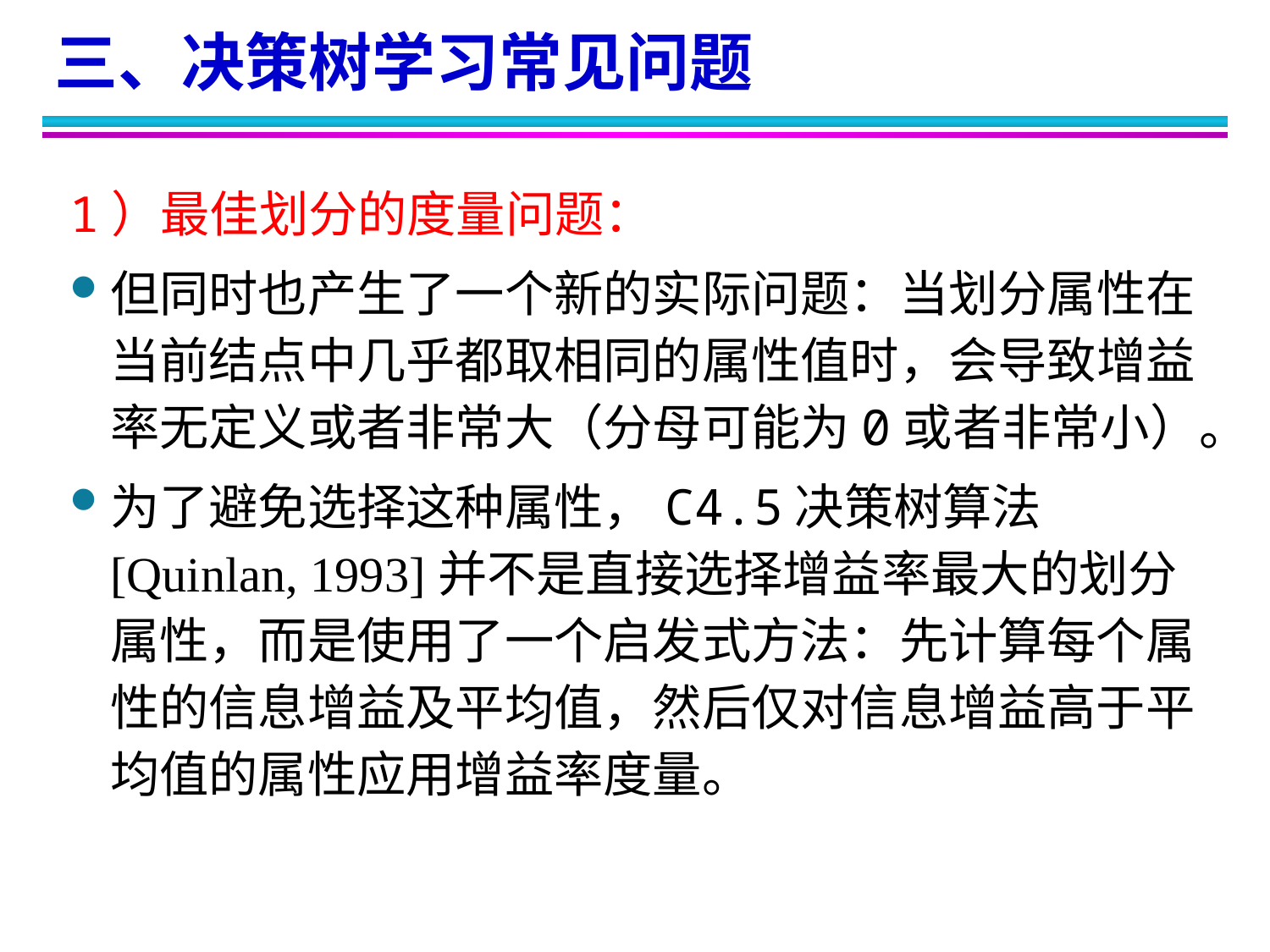

三、决策树学习常见问题
1）最佳划分的度量问题：
但同时也产生了一个新的实际问题：当划分属性在当前结点中几乎都取相同的属性值时，会导致增益率无定义或者非常大（分母可能为0或者非常小）。
为了避免选择这种属性，C4.5决策树算法[Quinlan, 1993]并不是直接选择增益率最大的划分属性，而是使用了一个启发式方法：先计算每个属性的信息增益及平均值，然后仅对信息增益高于平均值的属性应用增益率度量。